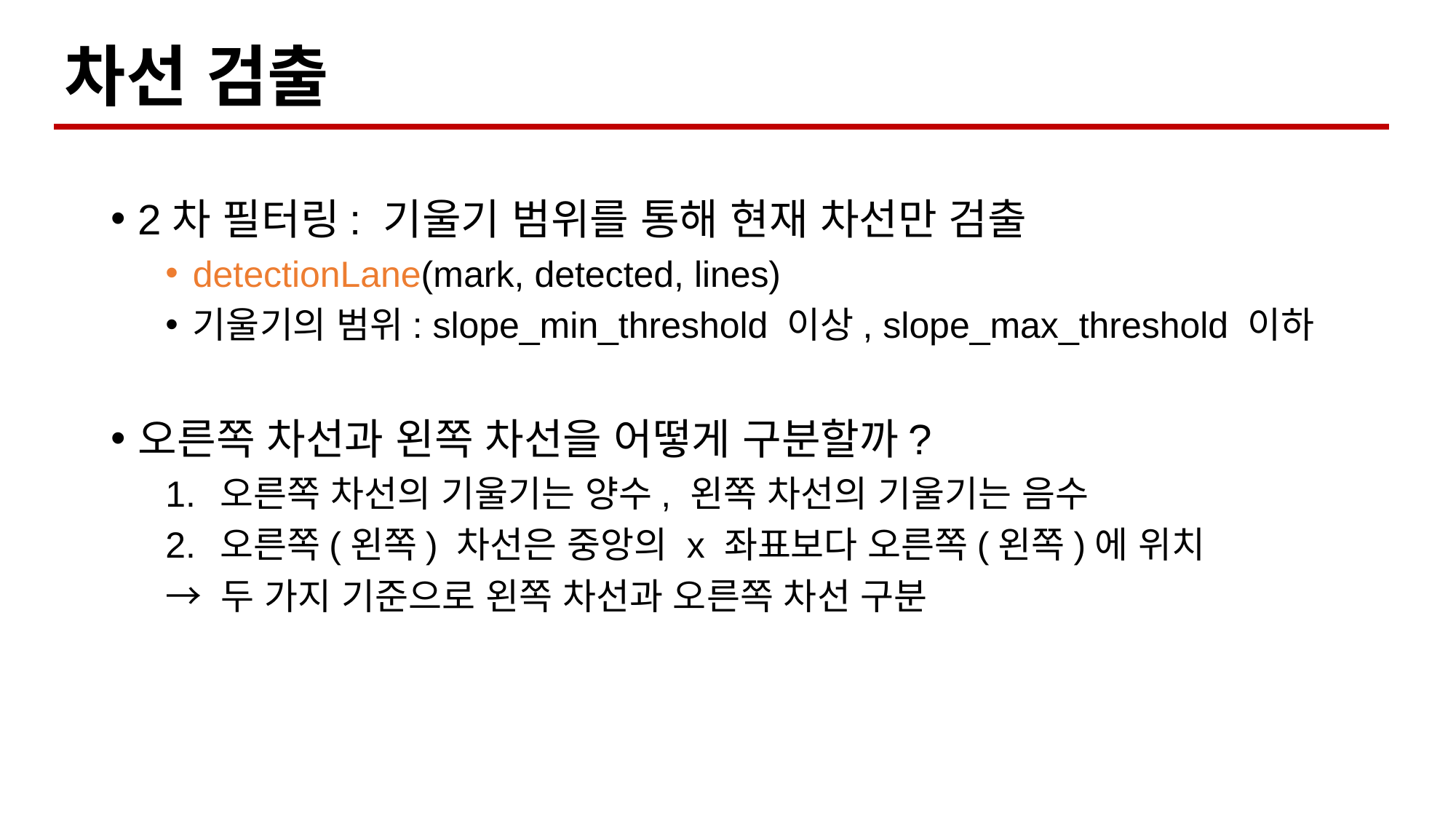

# 차선 검출
2차 필터링: 기울기 범위를 통해 현재 차선만 검출
detectionLane(mark, detected, lines)
기울기의 범위: slope_min_threshold 이상, slope_max_threshold 이하

오른쪽 차선과 왼쪽 차선을 어떻게 구분할까?
오른쪽 차선의 기울기는 양수, 왼쪽 차선의 기울기는 음수
오른쪽(왼쪽) 차선은 중앙의 x 좌표보다 오른쪽(왼쪽)에 위치
→ 두 가지 기준으로 왼쪽 차선과 오른쪽 차선 구분